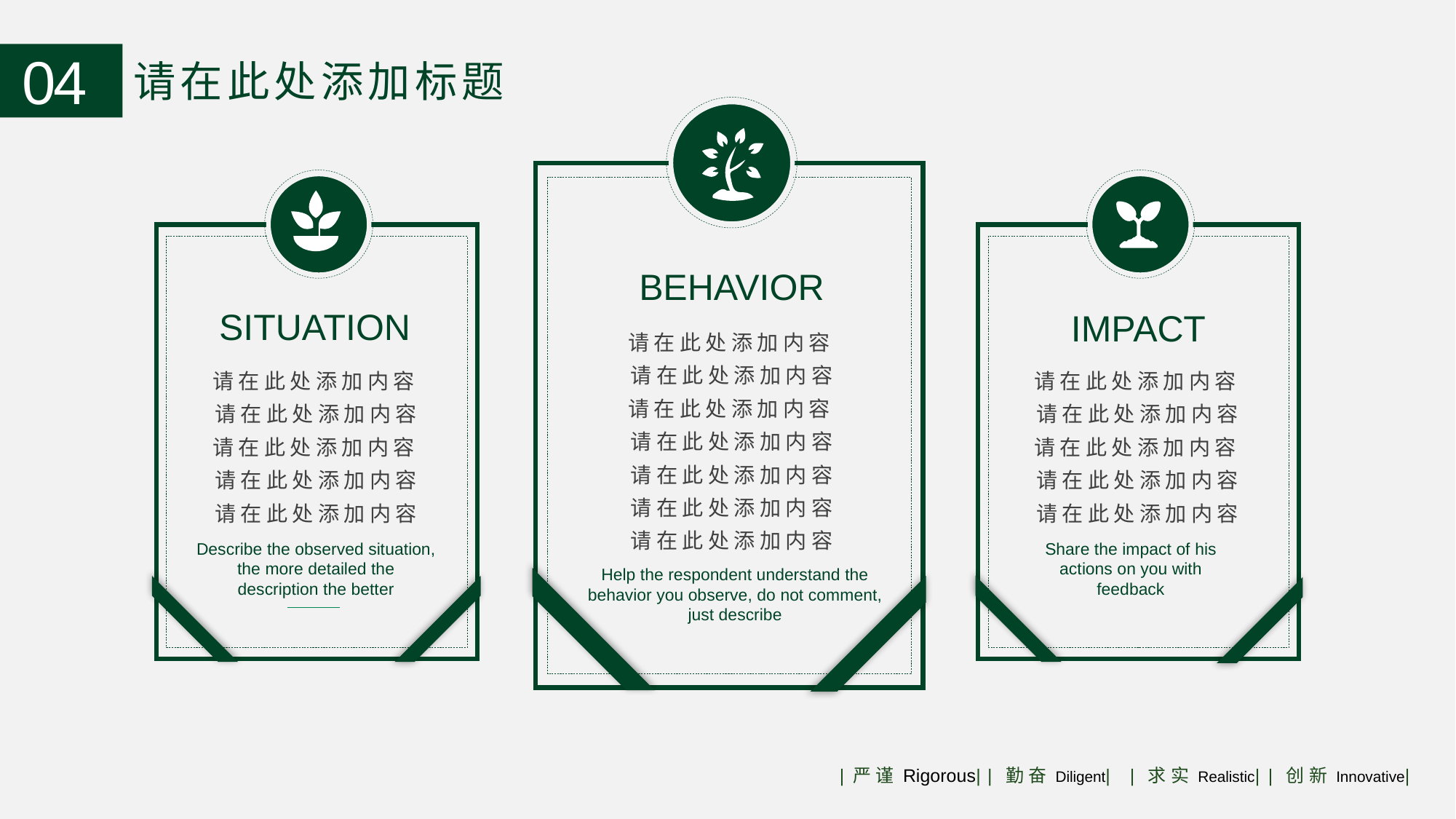

04

请在此处添加标题

BEHAVIOR
SITUATION
IMPACT
请在此处添加内容请在此处添加内容
请在此处添加内容请在此处添加内容
请在此处添加内容
请在此处添加内容
请在此处添加内容

请在此处添加内容请在此处添加内容
请在此处添加内容请在此处添加内容
请在此处添加内容
请在此处添加内容请在此处添加内容
请在此处添加内容请在此处添加内容
请在此处添加内容
Describe the observed situation, the more detailed the description the better
Share the impact of his actions on you with feedback
Help the respondent understand the behavior you observe, do not comment, just describe